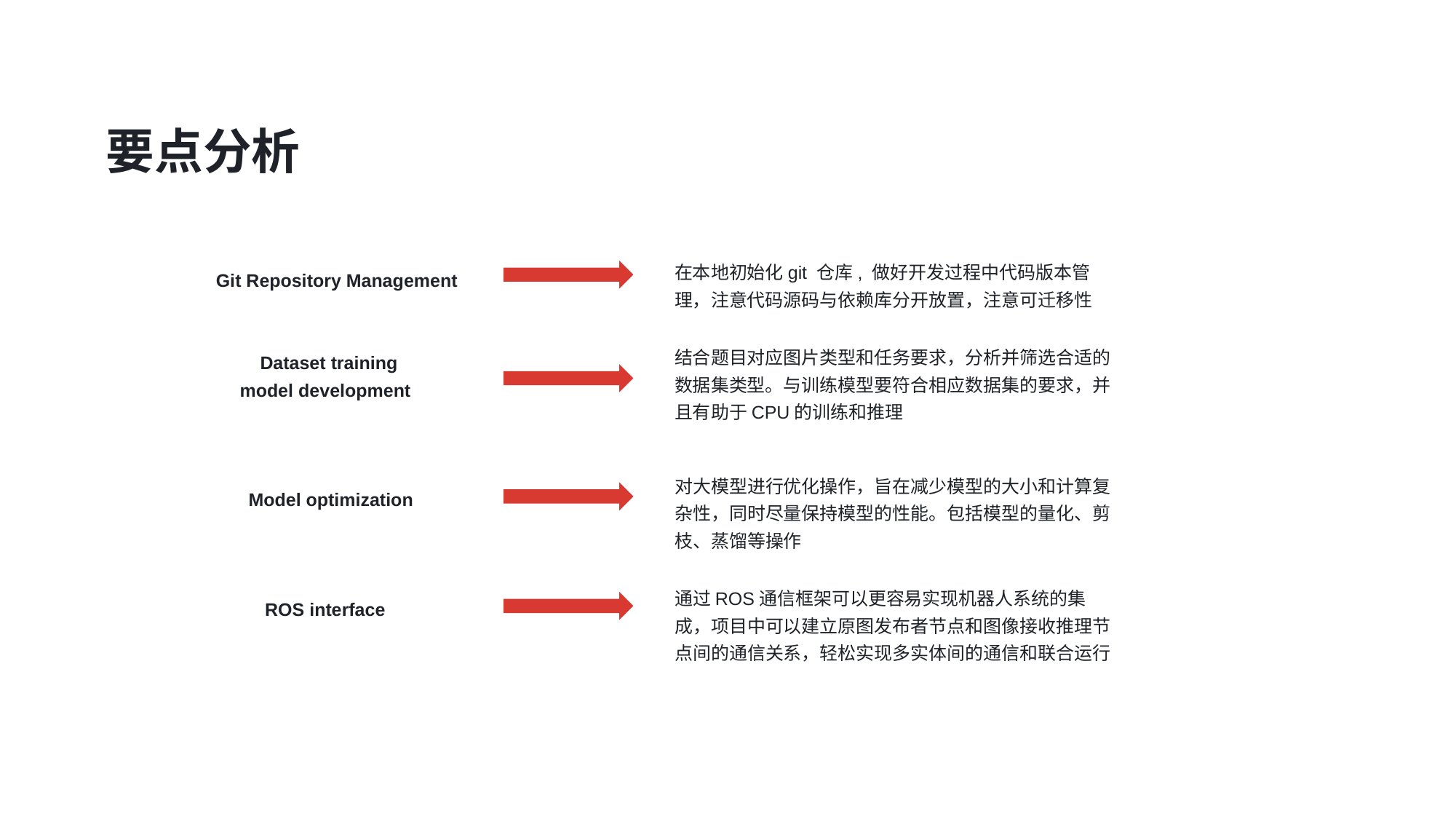

要点分析
 Git Repository Management
在本地初始化git 仓库, 做好开发过程中代码版本管理，注意代码源码与依赖库分开放置，注意可迁移性

结合题目对应图片类型和任务要求，分析并筛选合适的数据集类型。与训练模型要符合相应数据集的要求，并且有助于CPU的训练和推理
          Dataset training
      model development

对大模型进行优化操作，旨在减少模型的大小和计算复杂性，同时尽量保持模型的性能。包括模型的量化、剪枝、蒸馏等操作
    Model optimization

通过ROS通信框架可以更容易实现机器人系统的集成，项目中可以建立原图发布者节点和图像接收推理节点间的通信关系，轻松实现多实体间的通信和联合运行
ROS interface